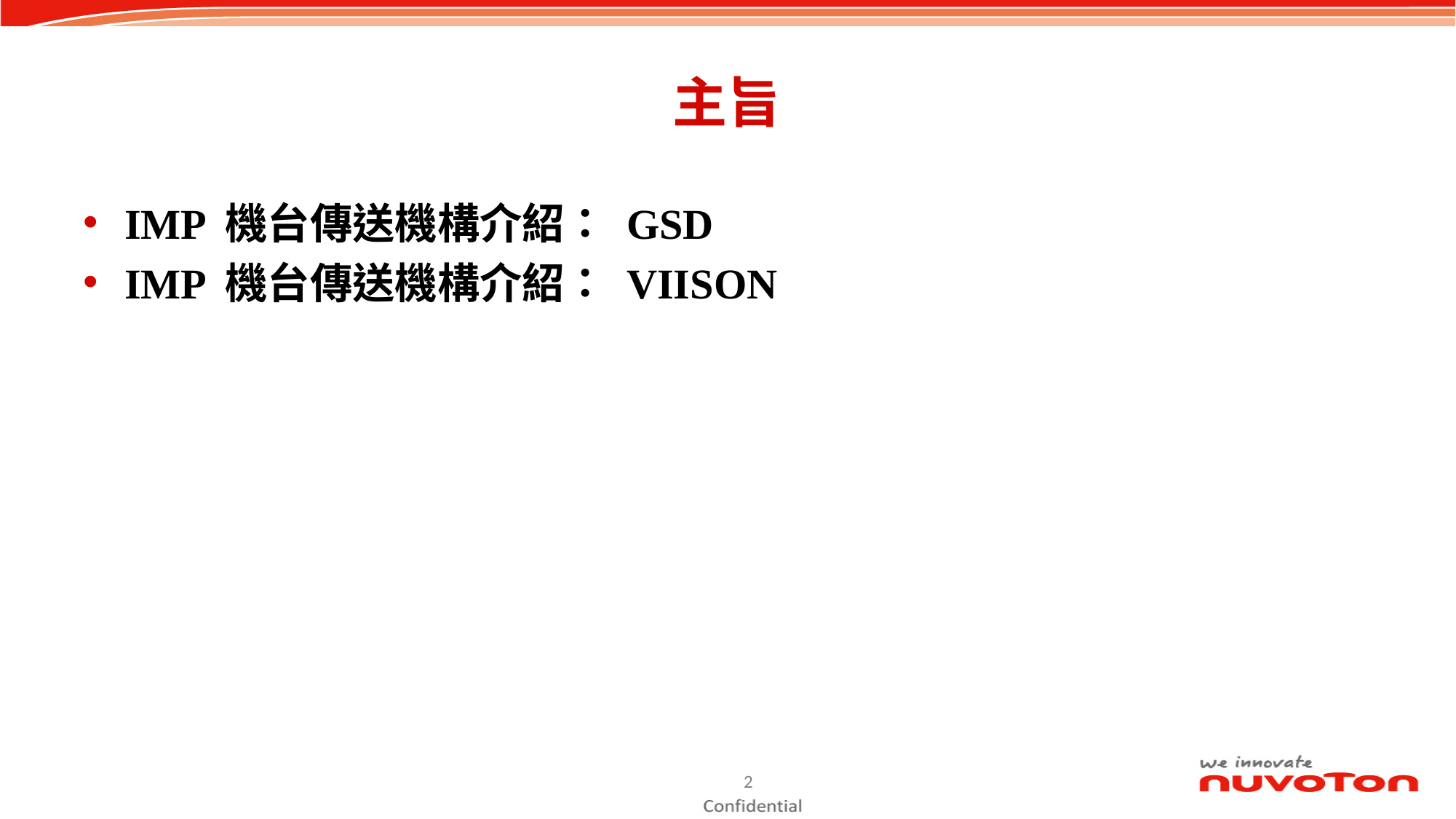

# 主旨
IMP 機台傳送機構介紹： GSD
IMP 機台傳送機構介紹： VIISON
2